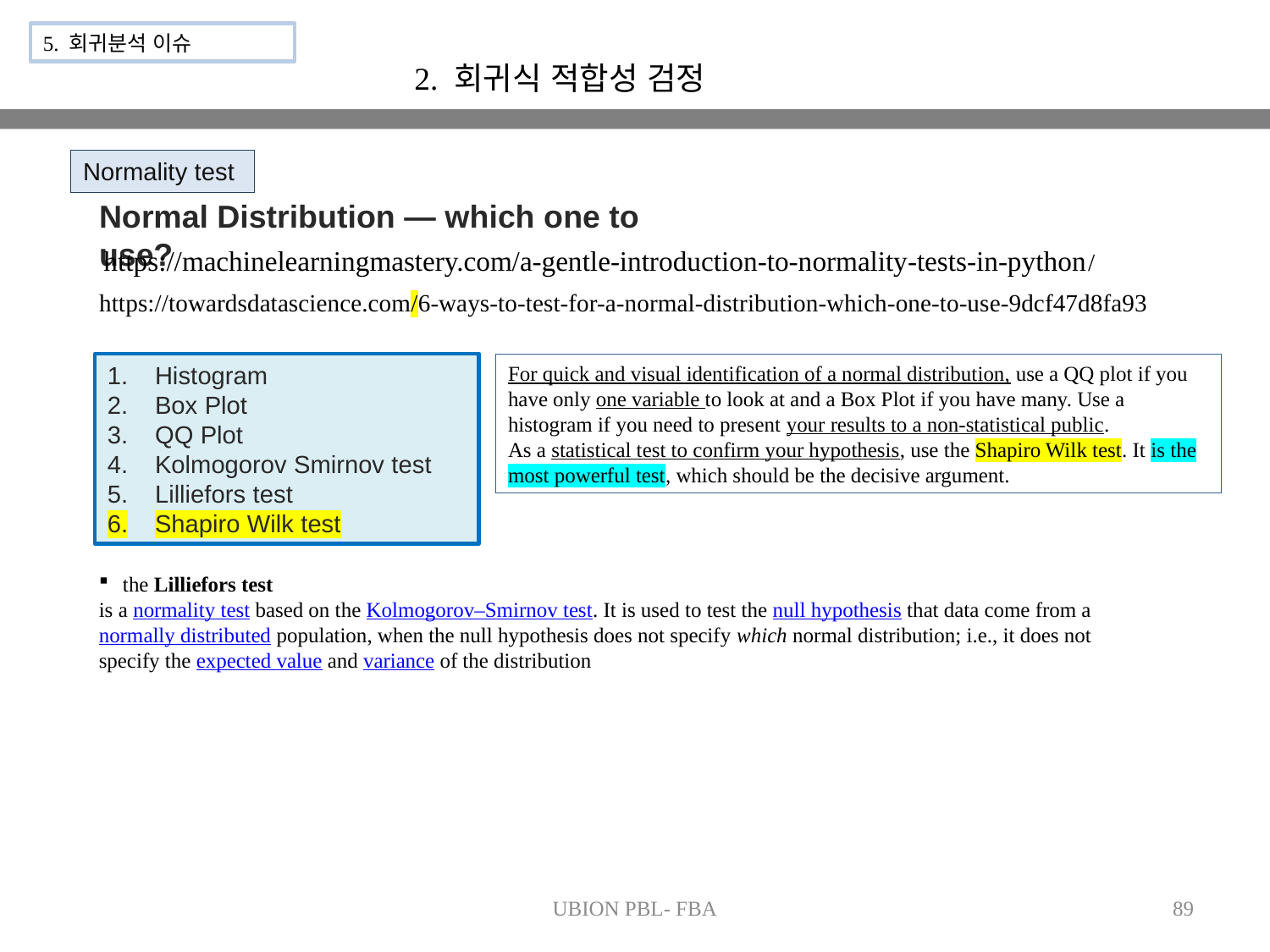

5. 회귀분석 이슈
2. 회귀식 적합성 검정

Normality test
Normal Distribution — which one to use?
https://machinelearningmastery.com/a-gentle-introduction-to-normality-tests-in-python/
https://towardsdatascience.com/6-ways-to-test-for-a-normal-distribution-which-one-to-use-9dcf47d8fa93
Histogram
Box Plot
QQ Plot
Kolmogorov Smirnov test
Lilliefors test
Shapiro Wilk test
For quick and visual identification of a normal distribution, use a QQ plot if you have only one variable to look at and a Box Plot if you have many. Use a histogram if you need to present your results to a non-statistical public.
As a statistical test to confirm your hypothesis, use the Shapiro Wilk test. It is the most powerful test, which should be the decisive argument.
the Lilliefors test
is a normality test based on the Kolmogorov–Smirnov test. It is used to test the null hypothesis that data come from a normally distributed population, when the null hypothesis does not specify which normal distribution; i.e., it does not specify the expected value and variance of the distribution
UBION PBL- FBA
89